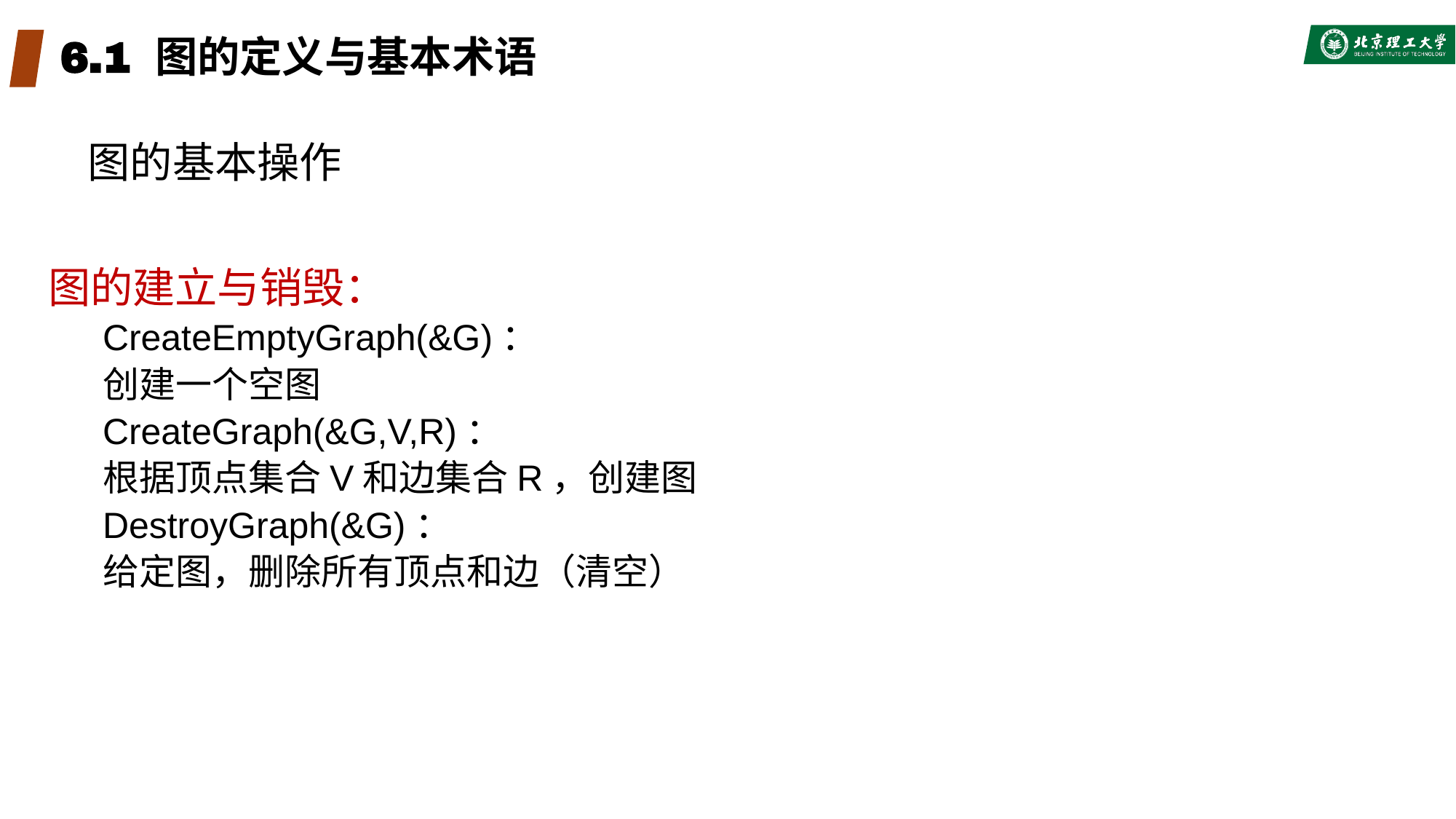

# 6.1 图的定义与基本术语
图的基本操作
图的建立与销毁：
CreateEmptyGraph(&G)：
创建一个空图
CreateGraph(&G,V,R)：
根据顶点集合V和边集合R，创建图
DestroyGraph(&G)：
给定图，删除所有顶点和边（清空）